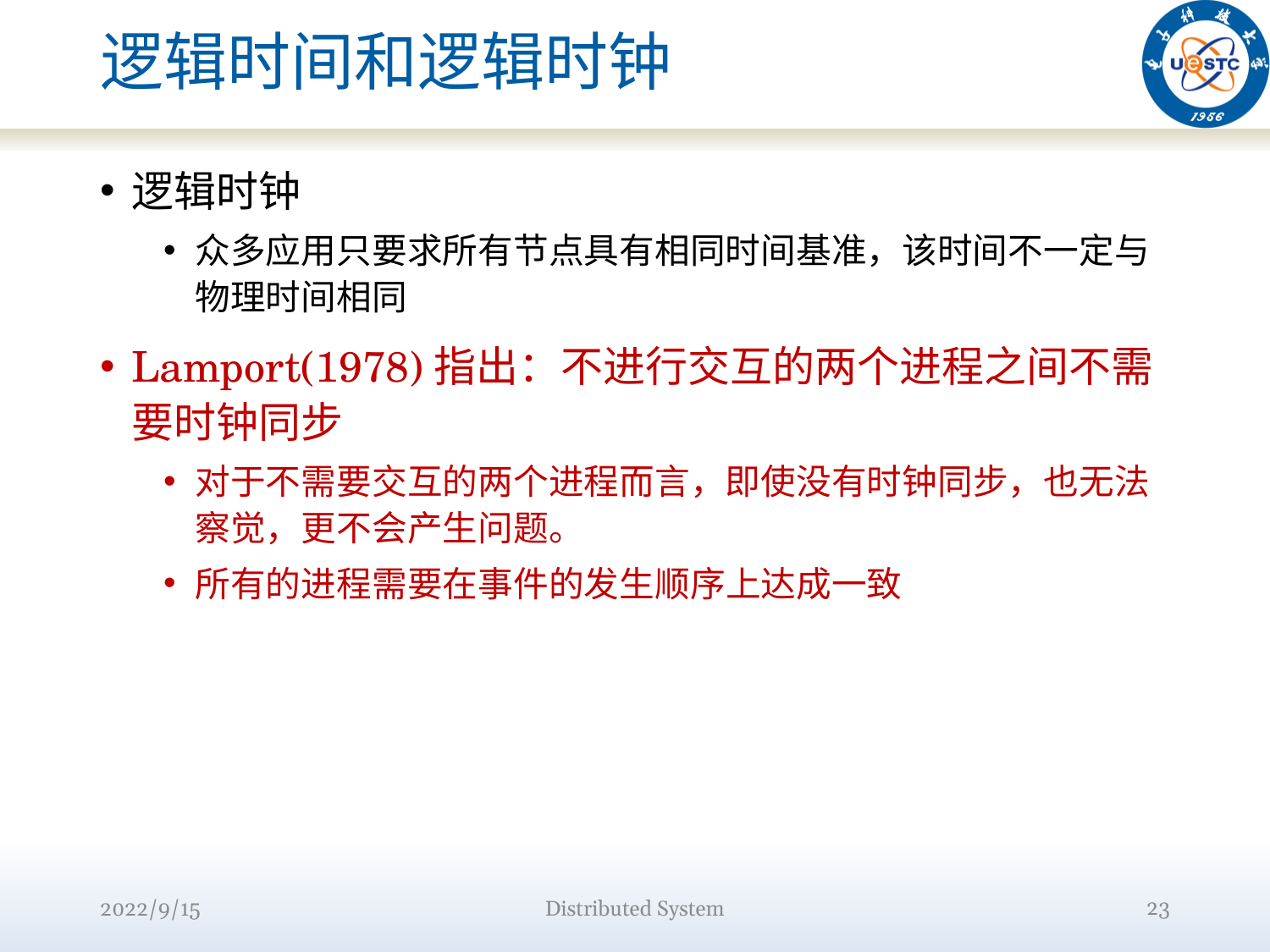

# 逻辑时间和逻辑时钟
逻辑时钟
众多应用只要求所有节点具有相同时间基准，该时间不一定与物理时间相同
Lamport(1978)指出：不进行交互的两个进程之间不需要时钟同步
对于不需要交互的两个进程而言，即使没有时钟同步，也无法察觉，更不会产生问题。
所有的进程需要在事件的发生顺序上达成一致
2022/9/15
Distributed System
23